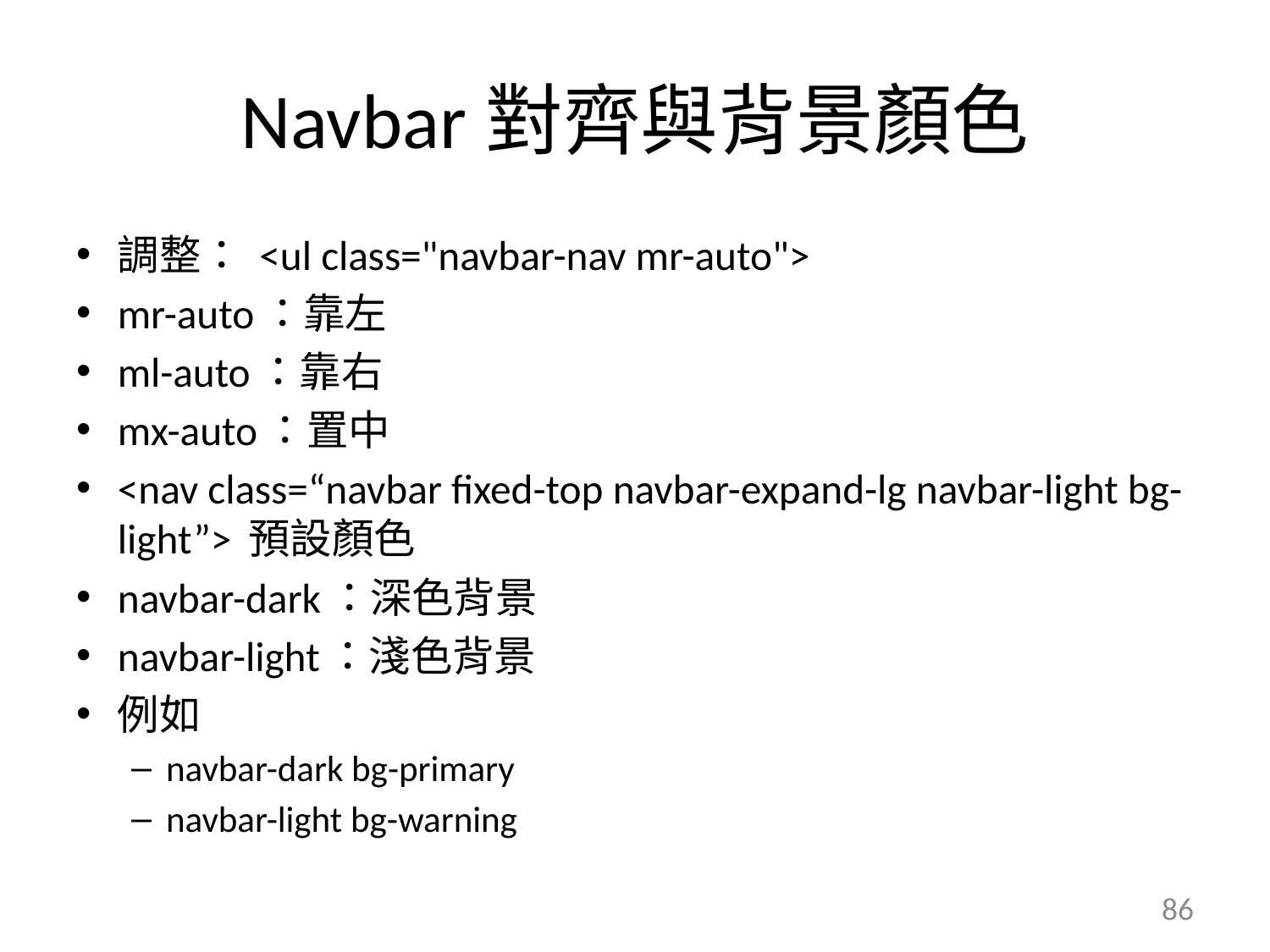

# Navbar對齊與背景顏色
調整： <ul class="navbar-nav mr-auto">
mr-auto：靠左
ml-auto：靠右
mx-auto：置中
<nav class=“navbar fixed-top navbar-expand-lg navbar-light bg-light”> 預設顏色
navbar-dark：深色背景
navbar-light：淺色背景
例如
navbar-dark bg-primary
navbar-light bg-warning

86